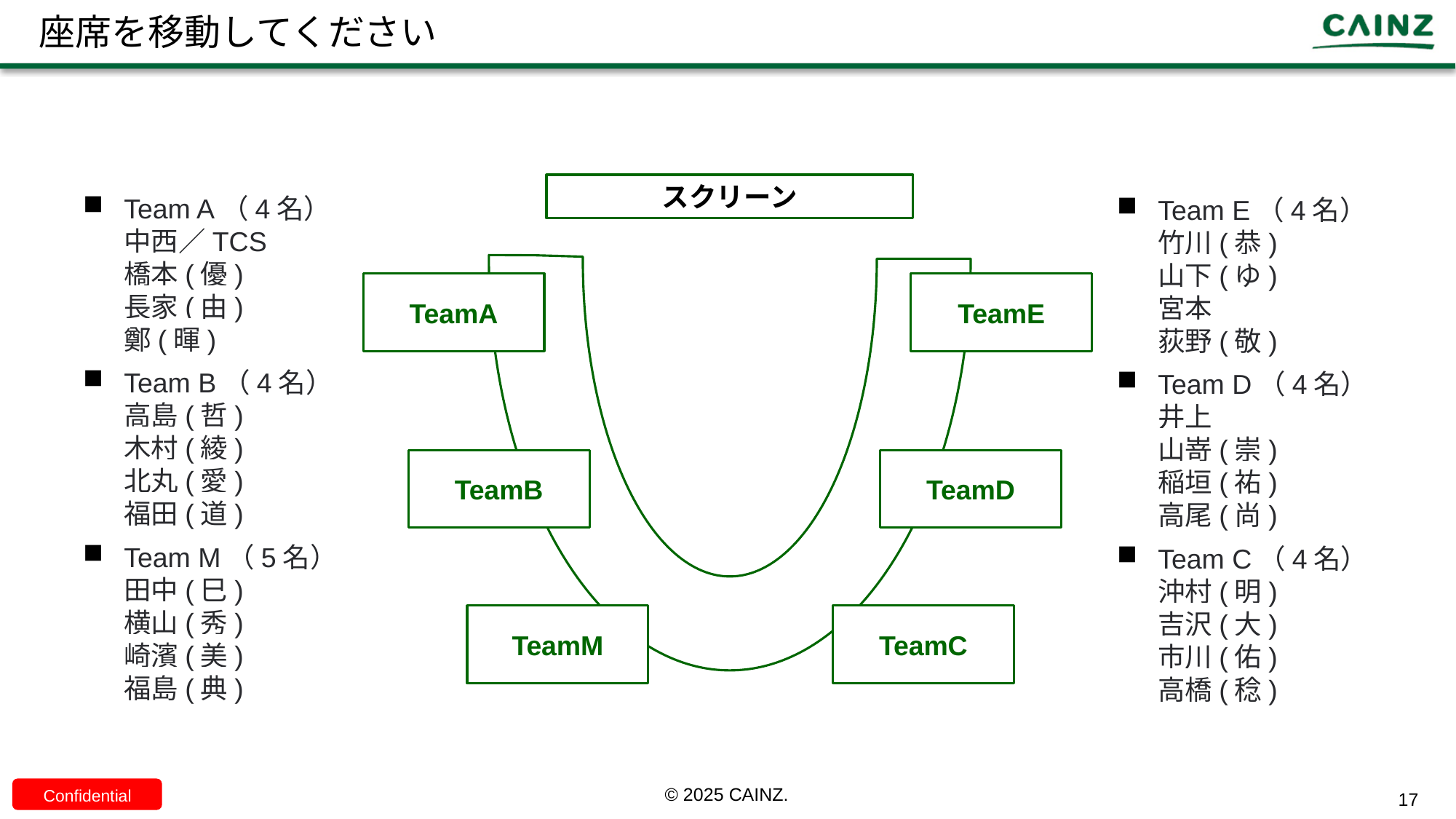

スクリーン
TeamA
TeamE
TeamB
TeamD
TeamM
TeamC
# 座席を移動してください
Team A（4名）
中西／TCS
橋本(優)
長家(由)
鄭(暉)
Team B（4名）
高島(哲)
木村(綾)
北丸(愛)
福田(道)
Team M（5名）
田中(巳)
横山(秀)
崎濱(美)
福島(典)

Team E（4名）
竹川(恭)
山下(ゆ)
宮本
荻野(敬)
Team D（4名）
井上
山嵜(崇)
稲垣(祐)
高尾(尚)
Team C（4名）
沖村(明)
吉沢(大)
市川(佑)
高橋(稔)